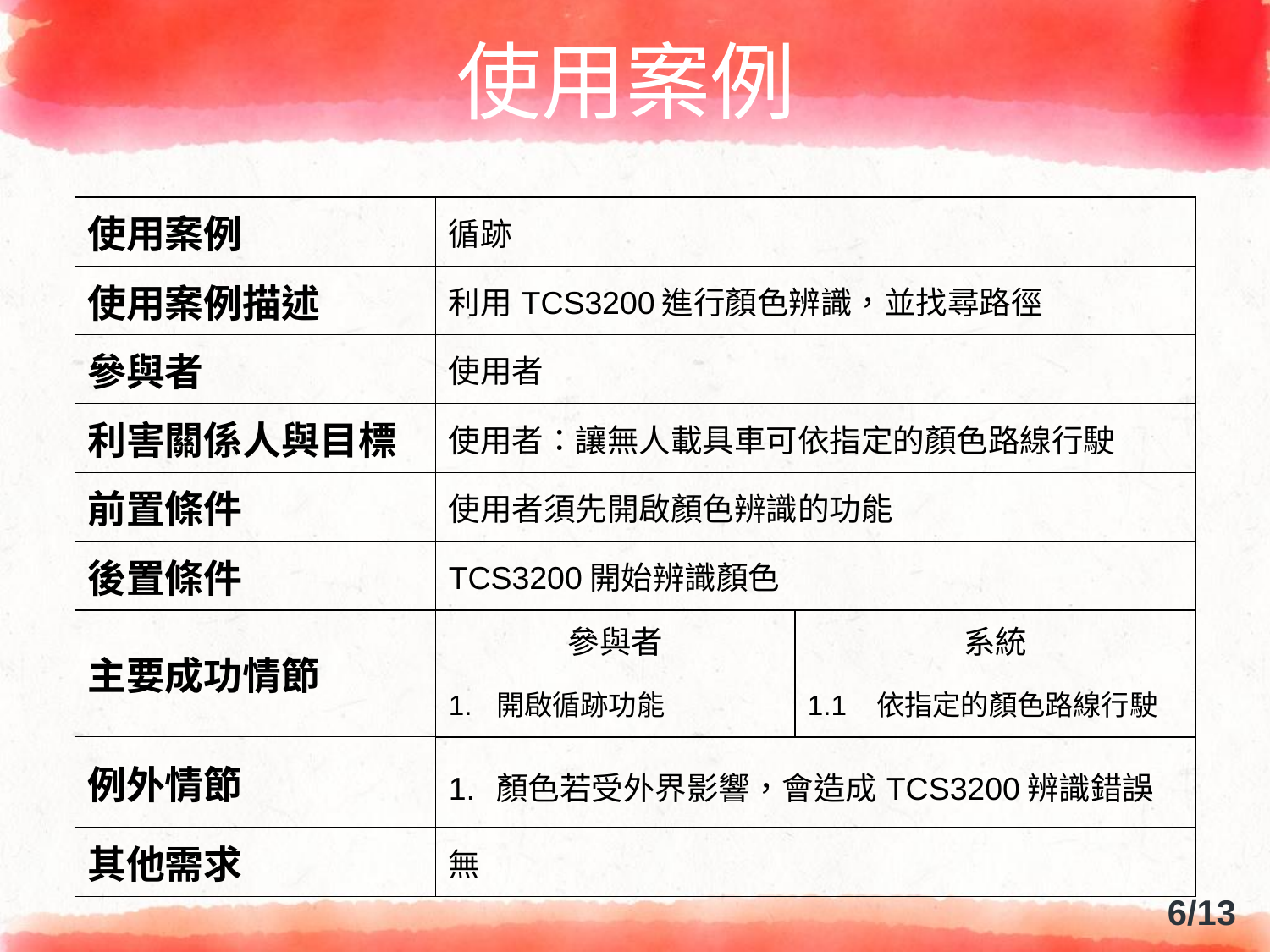

# 使用案例
| 使用案例 | 循跡 |  |
| --- | --- | --- |
| 使用案例描述 | 利用TCS3200進行顏色辨識，並找尋路徑 |  |
| 參與者 | 使用者 |  |
| 利害關係人與目標 | 使用者：讓無人載具車可依指定的顏色路線行駛 |  |
| 前置條件 | 使用者須先開啟顏色辨識的功能 |  |
| 後置條件 | TCS3200開始辨識顏色 |  |
| 主要成功情節 | 參與者 | 系統 |
|  | 開啟循跡功能 | 1.1 依指定的顏色路線行駛 |
| 例外情節 | 顏色若受外界影響，會造成TCS3200辨識錯誤 |  |
| 其他需求 | 無 |  |
6/13